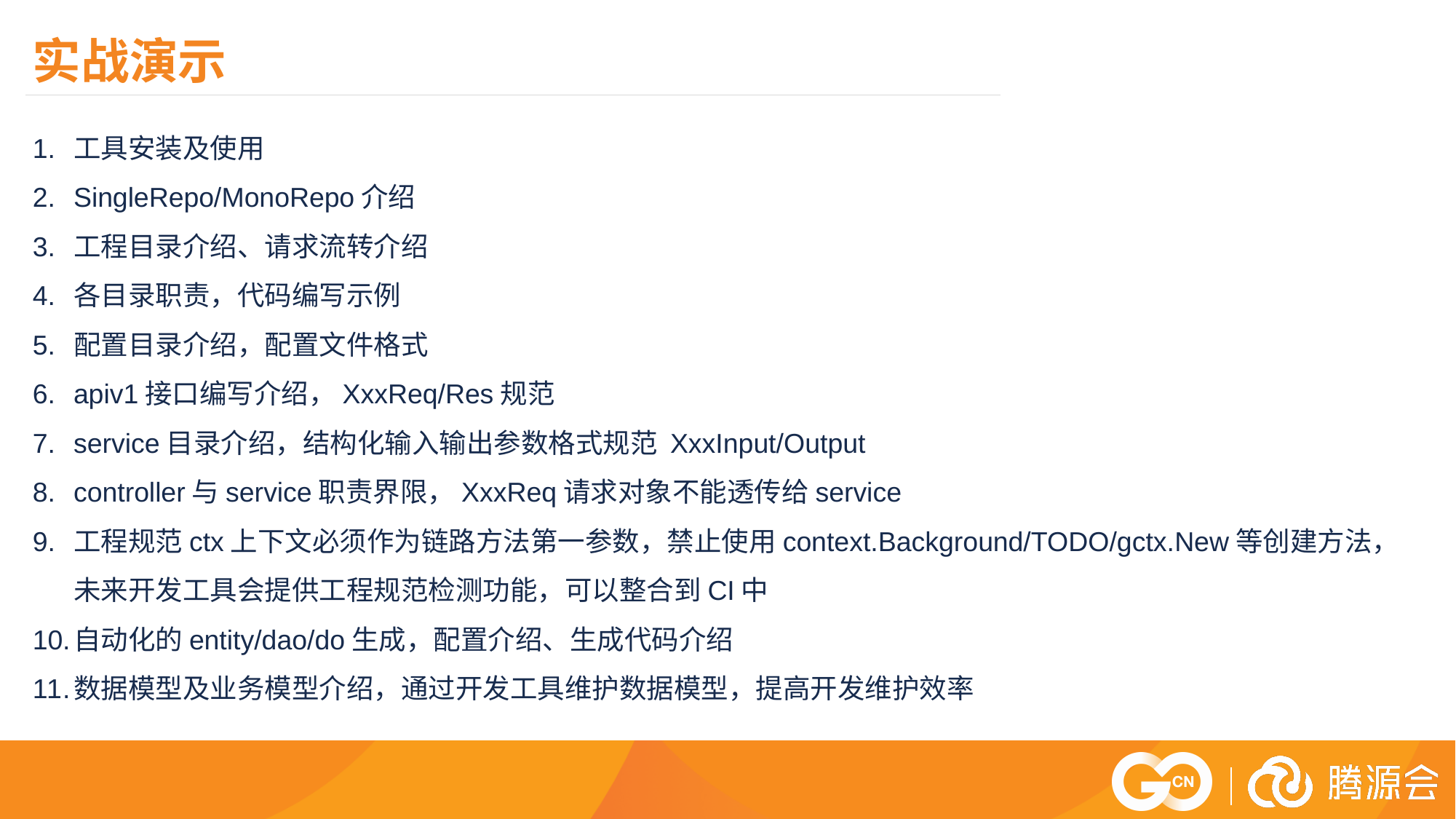

实战演示
工具安装及使用
SingleRepo/MonoRepo介绍
工程目录介绍、请求流转介绍
各目录职责，代码编写示例
配置目录介绍，配置文件格式
apiv1接口编写介绍，XxxReq/Res规范
service目录介绍，结构化输入输出参数格式规范 XxxInput/Output
controller与service职责界限，XxxReq请求对象不能透传给service
工程规范ctx上下文必须作为链路方法第一参数，禁止使用context.Background/TODO/gctx.New等创建方法，未来开发工具会提供工程规范检测功能，可以整合到CI中
自动化的entity/dao/do生成，配置介绍、生成代码介绍
数据模型及业务模型介绍，通过开发工具维护数据模型，提高开发维护效率